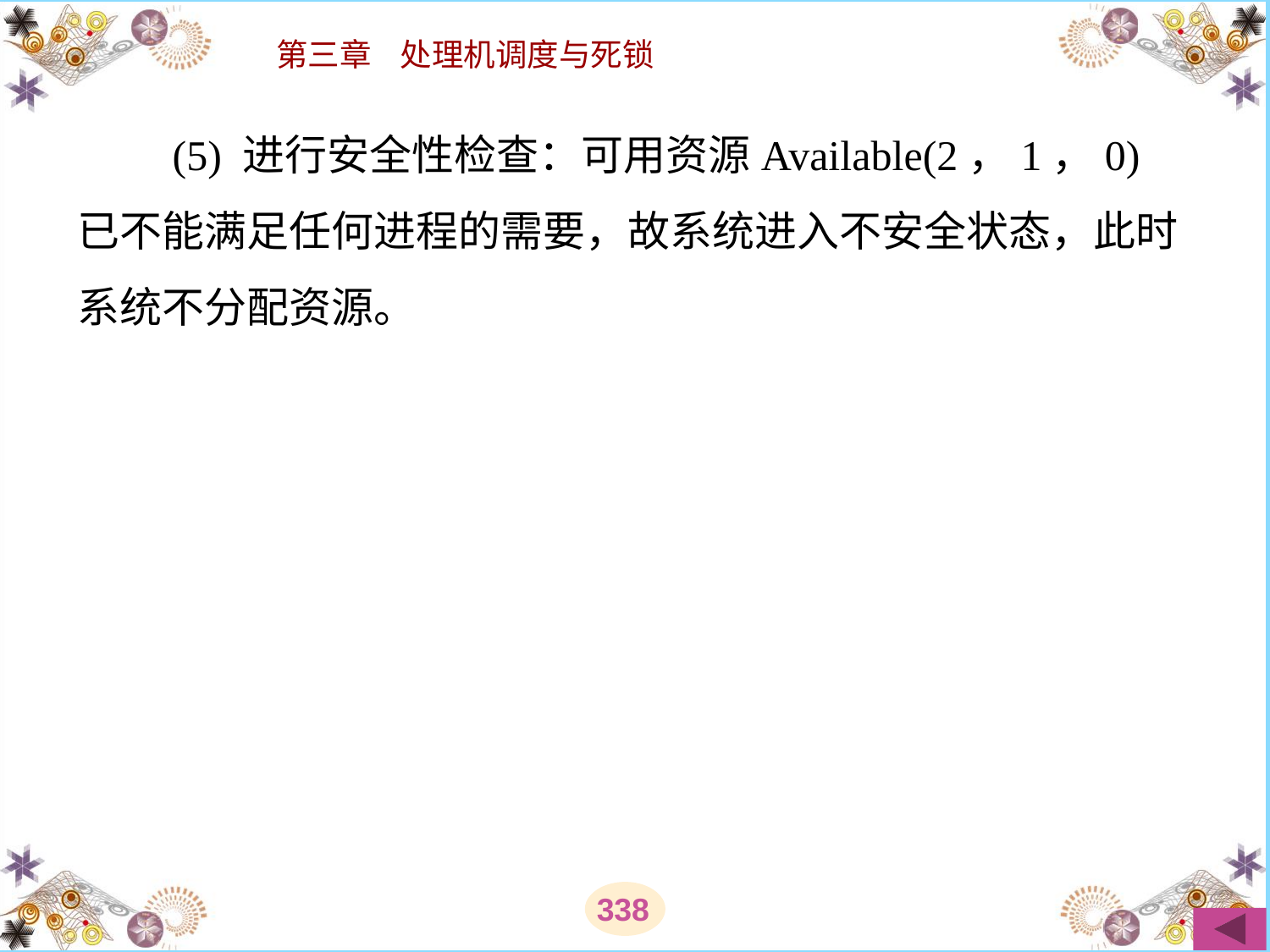

# (5) 进行安全性检查：可用资源Available(2，1，0)已不能满足任何进程的需要，故系统进入不安全状态，此时系统不分配资源。